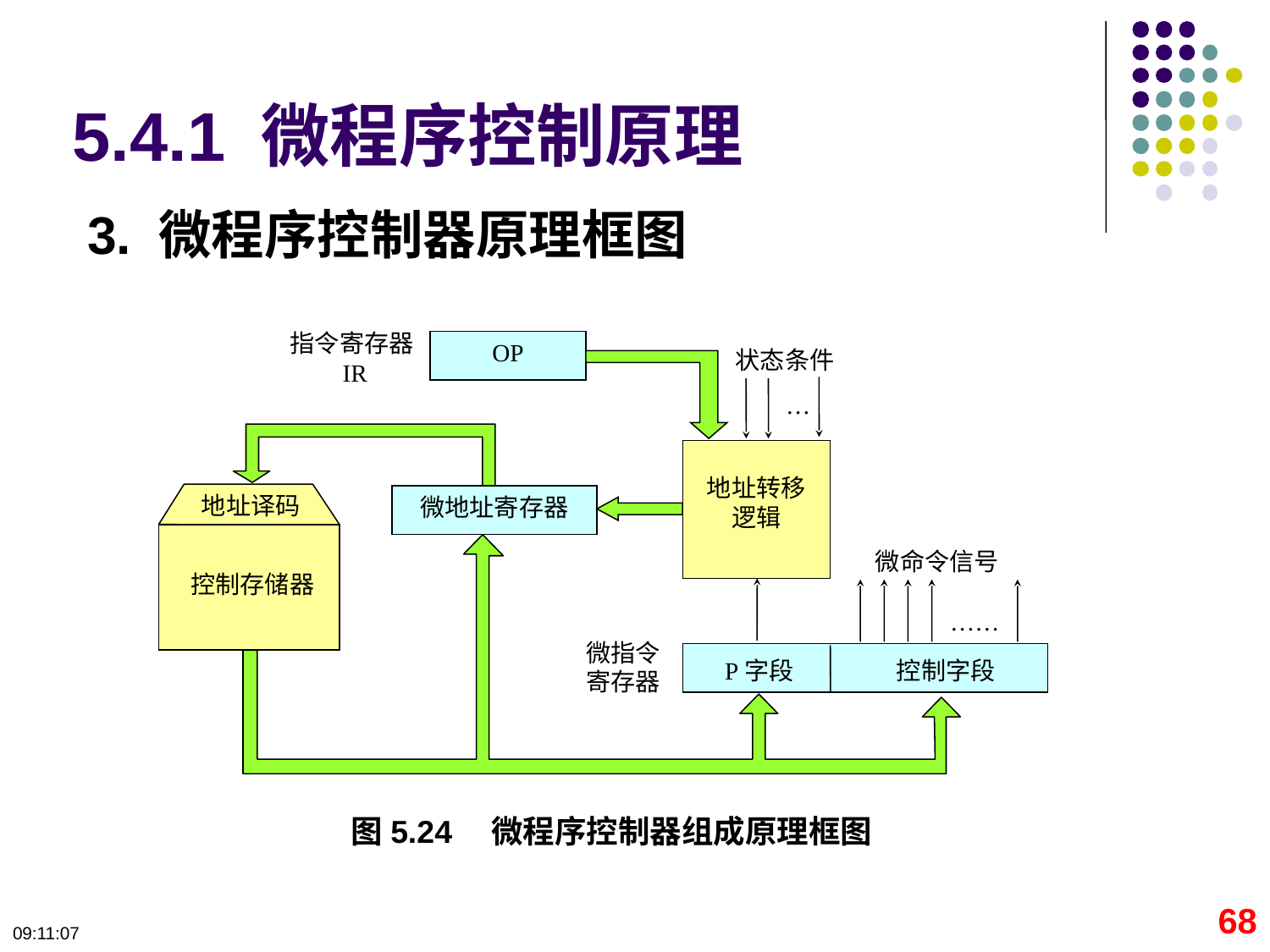

5.4.1 微程序控制原理
# 3. 微程序控制器原理框图

指令寄存器IR
OP
状态条件

…

地址转移
逻辑

地址译码

控制存储器
微地址寄存器

微命令信号

……
微指令
寄存器

P字段
控制字段
图5.24　微程序控制器组成原理框图
68
09:11:07